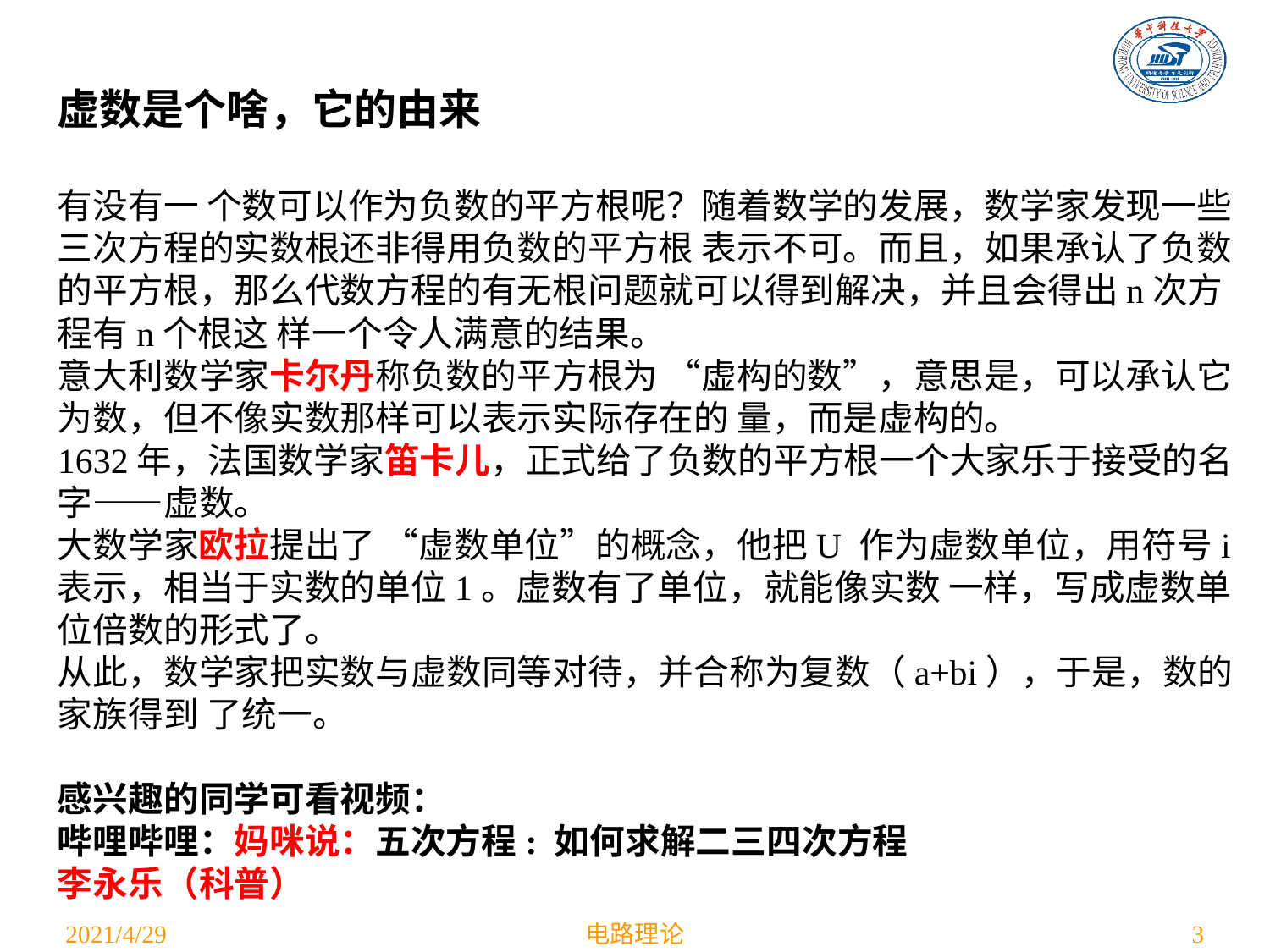

虚数是个啥，它的由来

有没有一 个数可以作为负数的平方根呢？随着数学的发展，数学家发现一些三次方程的实数根还非得用负数的平方根 表示不可。而且，如果承认了负数的平方根，那么代数方程的有无根问题就可以得到解决，并且会得出n次方程有n个根这 样一个令人满意的结果。
意大利数学家卡尔丹称负数的平方根为 “虚构的数”，意思是，可以承认它为数，但不像实数那样可以表示实际存在的 量，而是虚构的。
1632年，法国数学家笛卡儿，正式给了负数的平方根一个大家乐于接受的名字——虚数。
大数学家欧拉提出了 “虚数单位”的概念，他把U 作为虚数单位，用符号i表示，相当于实数的单位1。虚数有了单位，就能像实数 一样，写成虚数单位倍数的形式了。
从此，数学家把实数与虚数同等对待，并合称为复数（a+bi），于是，数的家族得到 了统一。

感兴趣的同学可看视频：
哔哩哔哩：妈咪说：五次方程: 如何求解二三四次方程
李永乐（科普）

2021/4/29
电路理论
3